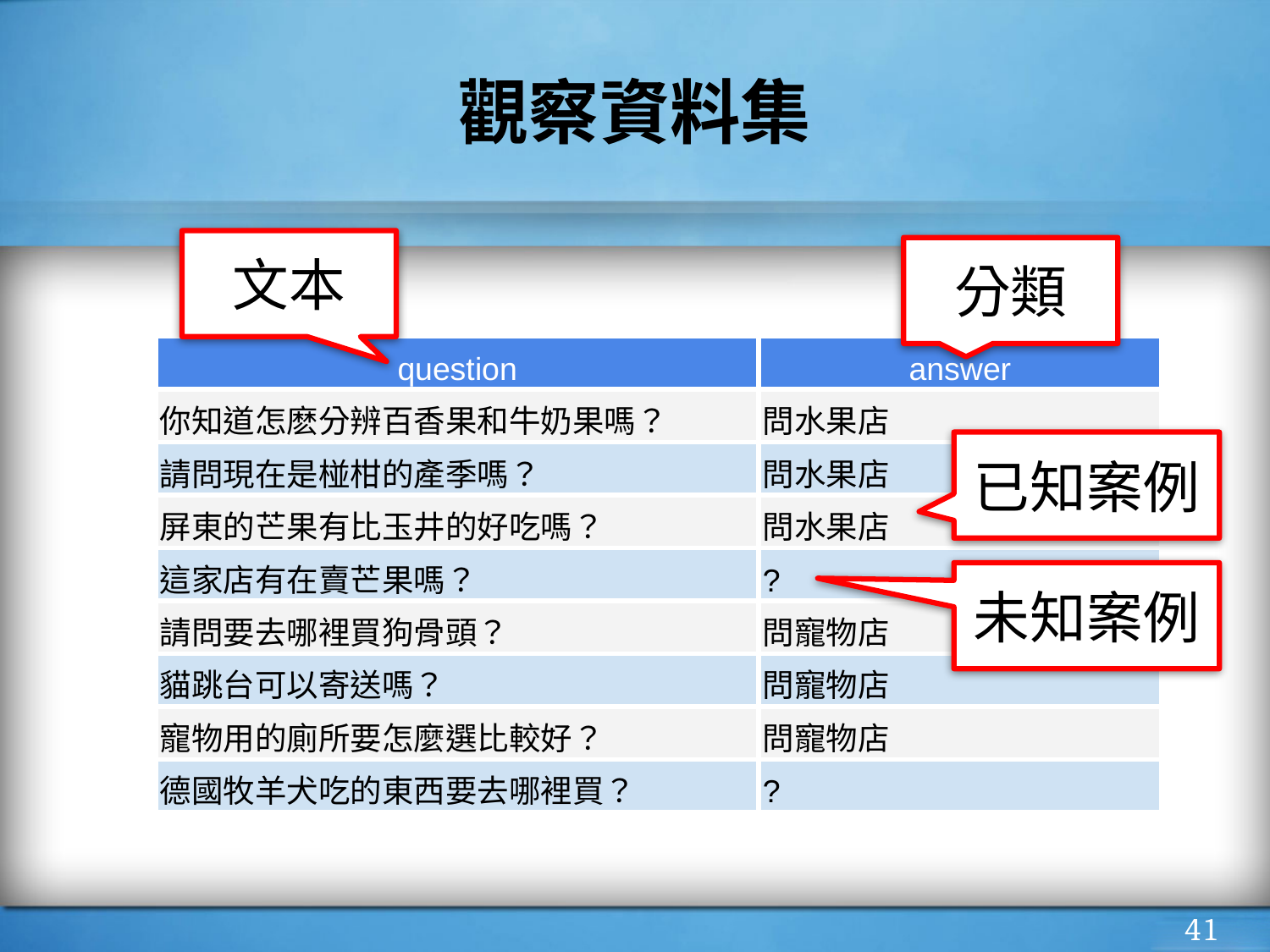

# 觀察資料集
文本
分類

| question | answer |
| --- | --- |
| 你知道怎麽分辨百香果和牛奶果嗎？ | 問水果店 |
| 請問現在是椪柑的產季嗎？ | 問水果店 |
| 屏東的芒果有比玉井的好吃嗎？ | 問水果店 |
| 這家店有在賣芒果嗎？ | ? |
| 請問要去哪裡買狗骨頭？ | 問寵物店 |
| 貓跳台可以寄送嗎？ | 問寵物店 |
| 寵物用的廁所要怎麼選比較好？ | 問寵物店 |
| 德國牧羊犬吃的東西要去哪裡買？ | ? |
已知案例
未知案例
41